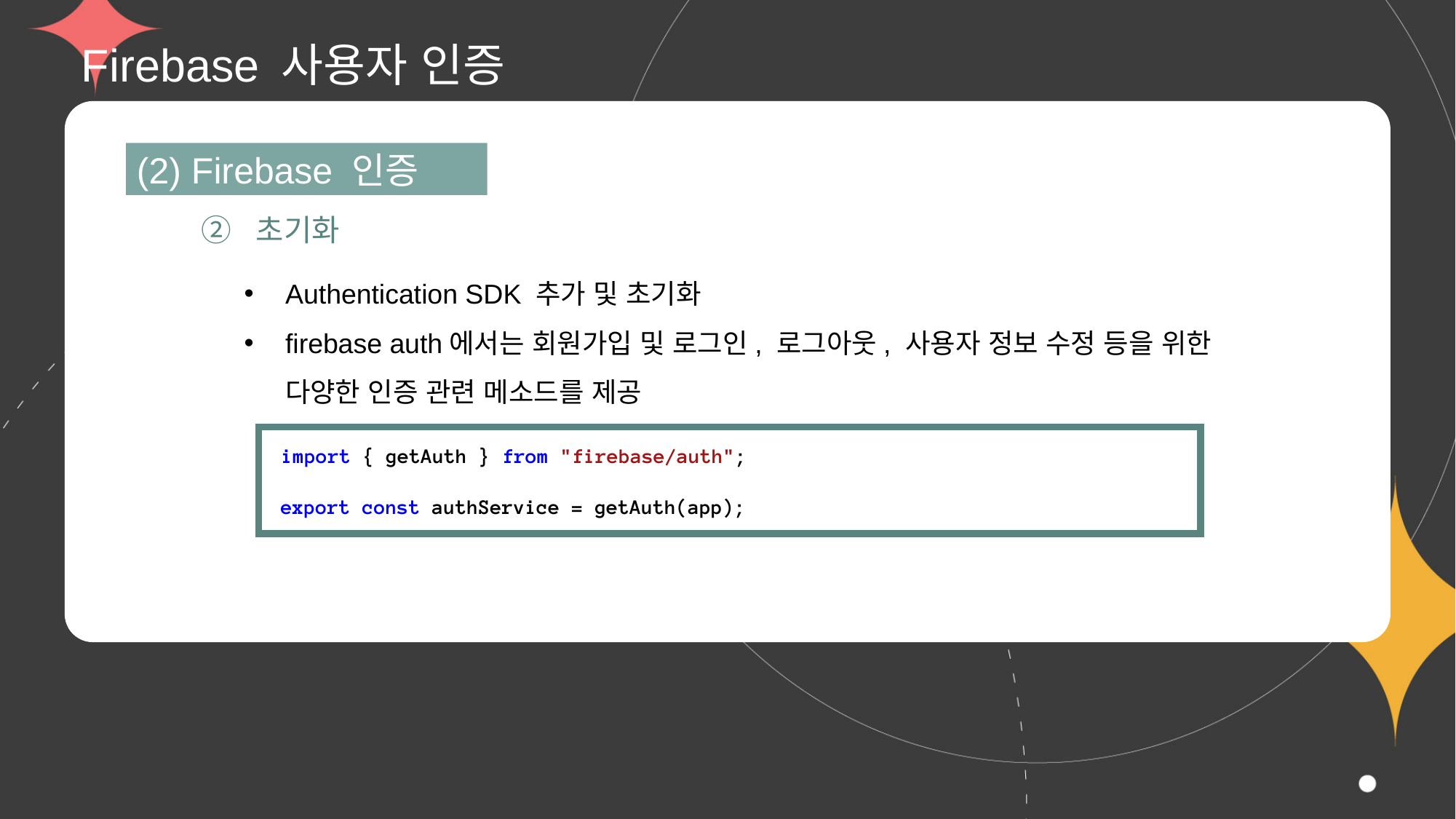

# Firebase 사용자 인증
(2) Firebase 인증
②  초기화
Authentication SDK 추가 및 초기화
firebase auth에서는 회원가입 및 로그인, 로그아웃, 사용자 정보 수정 등을 위한 다양한 인증 관련 메소드를 제공
  import { getAuth } from "firebase/auth";

 export const authService = getAuth(app);